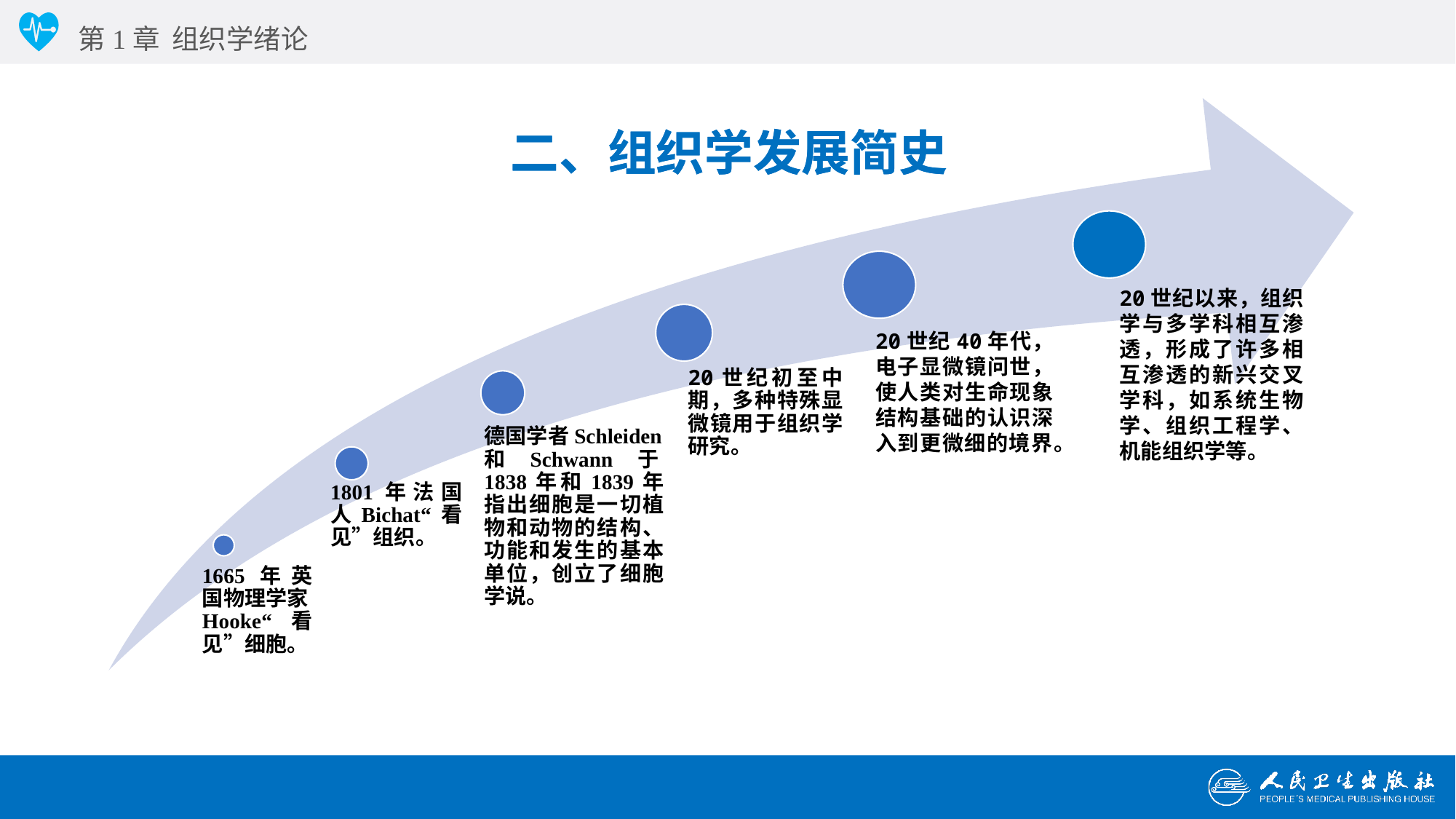

第1章  组织学绪论
二、组织学发展简史
二、组织学发展简史

20世纪以来，组织学与多学科相互渗透，形成了许多相互渗透的新兴交叉学科，如系统生物学、组织工程学、机能组织学等。

20世纪40年代，电子显微镜问世，使人类对生命现象结构基础的认识深入到更微细的境界。
20世纪初至中期，多种特殊显微镜用于组织学研究。

德国学者Schleiden和Schwann于1838年和1839年指出细胞是一切植物和动物的结构、功能和发生的基本单位，创立了细胞学说。

1801年法国人Bichat“看见”组织。

1665年英国物理学家Hooke“看见”细胞。